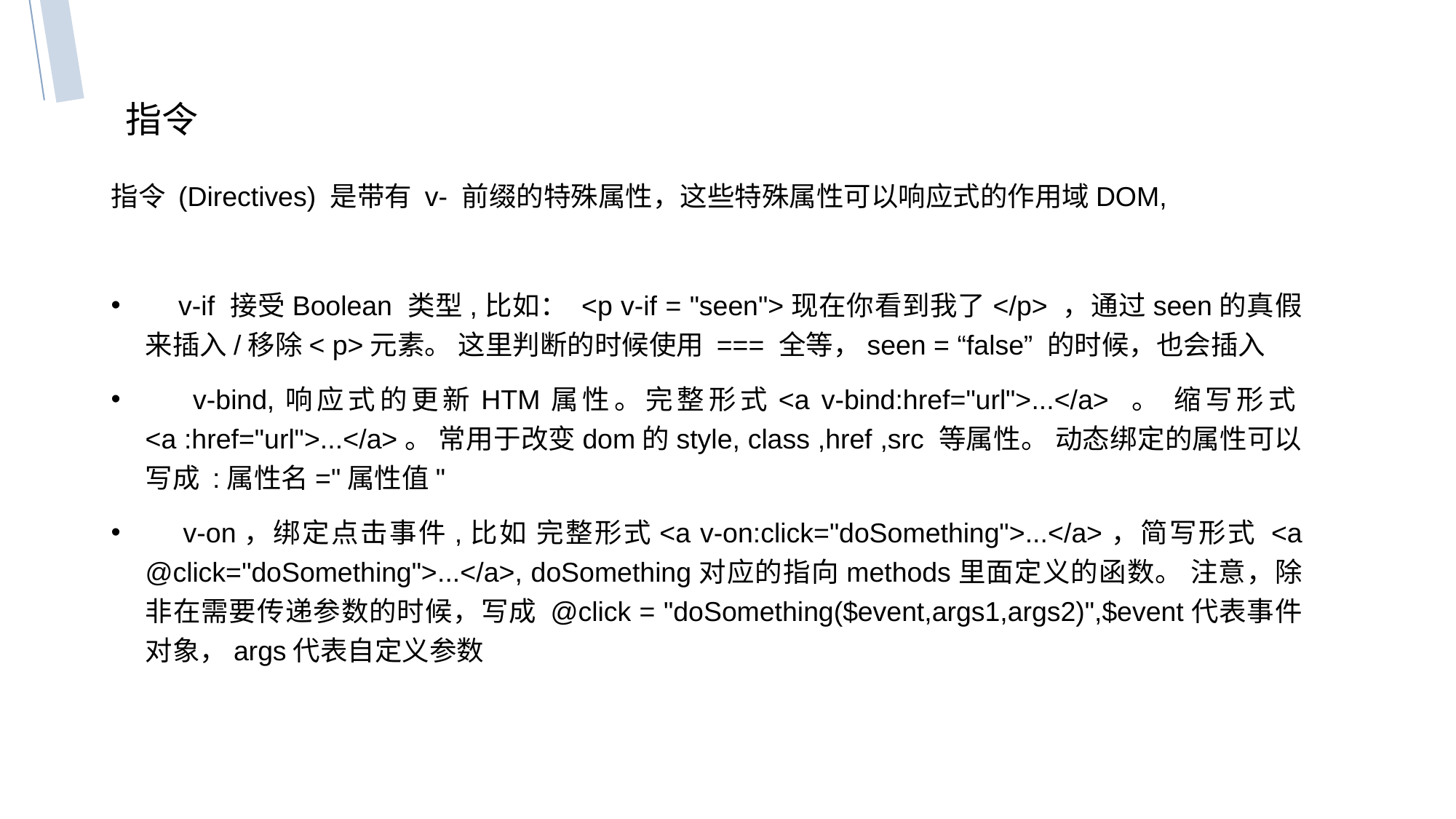

指令
指令 (Directives) 是带有 v- 前缀的特殊属性，这些特殊属性可以响应式的作用域DOM,

    v-if 接受Boolean 类型,比如： <p v-if = "seen">现在你看到我了</p> ，通过seen的真假来插入/移除< p>元素。 这里判断的时候使用 === 全等，seen = “false” 的时候，也会插入
    v-bind,响应式的更新HTM属性。完整形式<a v-bind:href="url">...</a> 。 缩写形式<a :href="url">...</a>。 常用于改变dom的style, class ,href ,src 等属性。 动态绑定的属性可以写成 :属性名="属性值"
    v-on，绑定点击事件,比如 完整形式<a v-on:click="doSomething">...</a>，简写形式 <a @click="doSomething">...</a>, doSomething对应的指向methods里面定义的函数。 注意，除非在需要传递参数的时候，写成 @click = "doSomething($event,args1,args2)",$event代表事件对象，args代表自定义参数